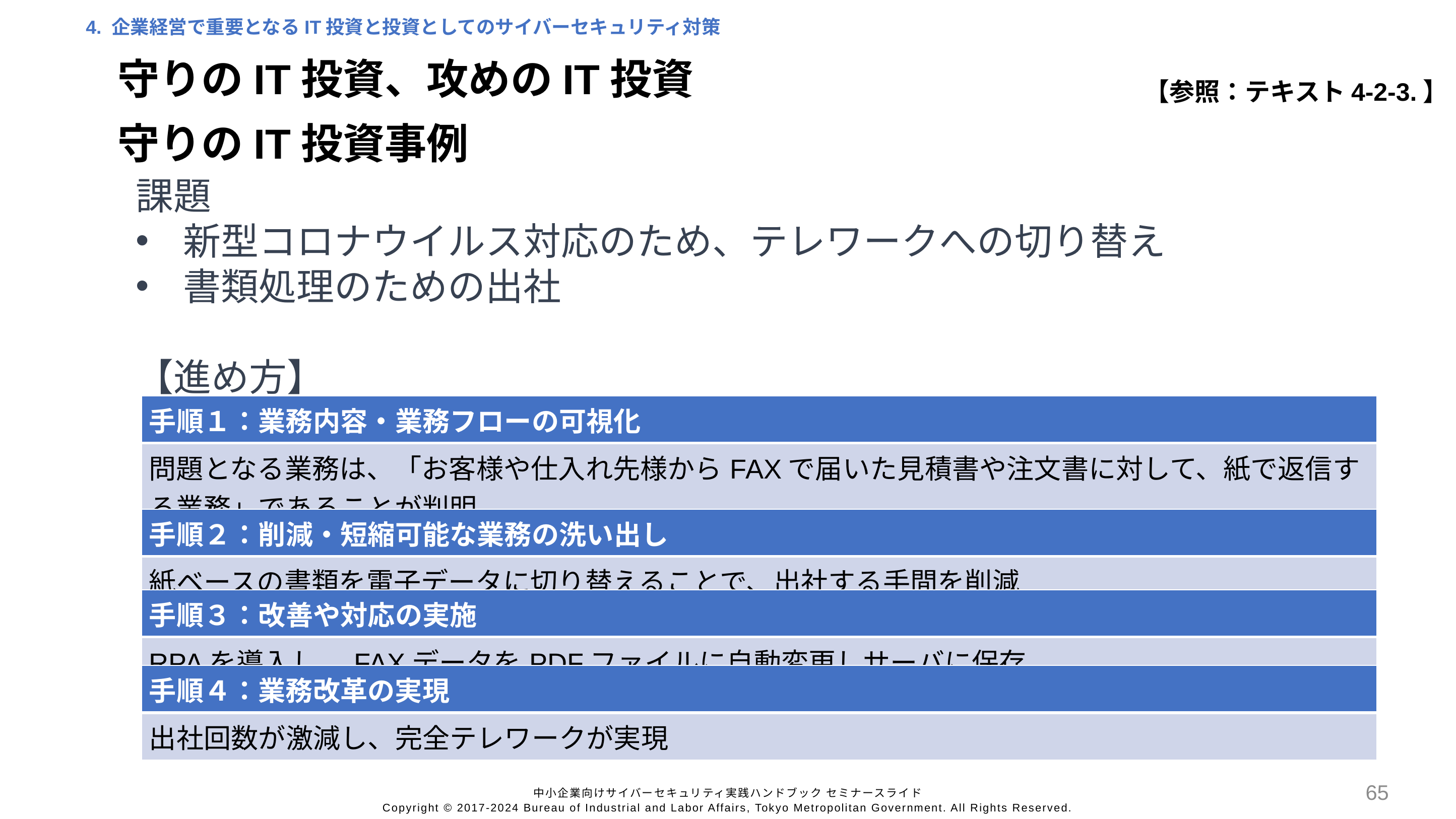

4. 企業経営で重要となるIT投資と投資としてのサイバーセキュリティ対策
守りのIT投資、攻めのIT投資
【参照：テキスト4-2-3.】
守りのIT投資事例
課題
新型コロナウイルス対応のため、テレワークへの切り替え
書類処理のための出社

【進め方】

| 手順１：業務内容・業務フローの可視化 |
| --- |
| 問題となる業務は、「お客様や仕入れ先様からFAXで届いた見積書や注文書に対して、紙で返信する業務」であることが判明 |
| 手順２：削減・短縮可能な業務の洗い出し |
| --- |
| 紙ベースの書類を電子データに切り替えることで、出社する手間を削減 |
| 手順３：改善や対応の実施 |
| --- |
| RPAを導入し、FAXデータをPDFファイルに自動変更しサーバに保存 |
| 手順４：業務改革の実現 |
| --- |
| 出社回数が激減し、完全テレワークが実現 |
65